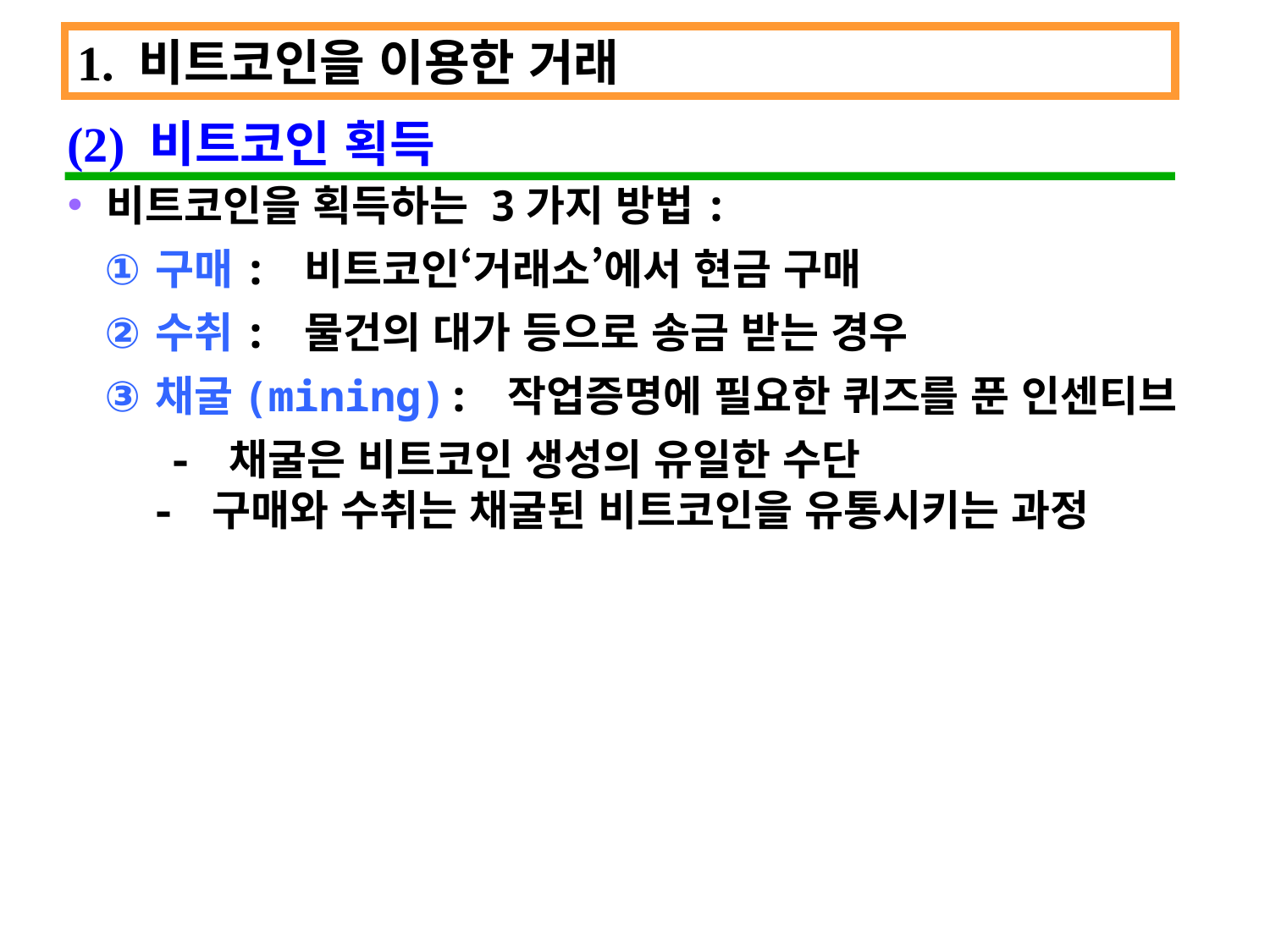

1. 비트코인을 이용한 거래
(2) 비트코인 획득

비트코인을 획득하는 3가지 방법:
구매: 비트코인‘거래소’에서 현금 구매
수취: 물건의 대가 등으로 송금 받는 경우
채굴(mining): 작업증명에 필요한 퀴즈를 푼 인센티브
  - 채굴은 비트코인 생성의 유일한 수단
  - 구매와 수취는 채굴된 비트코인을 유통시키는 과정